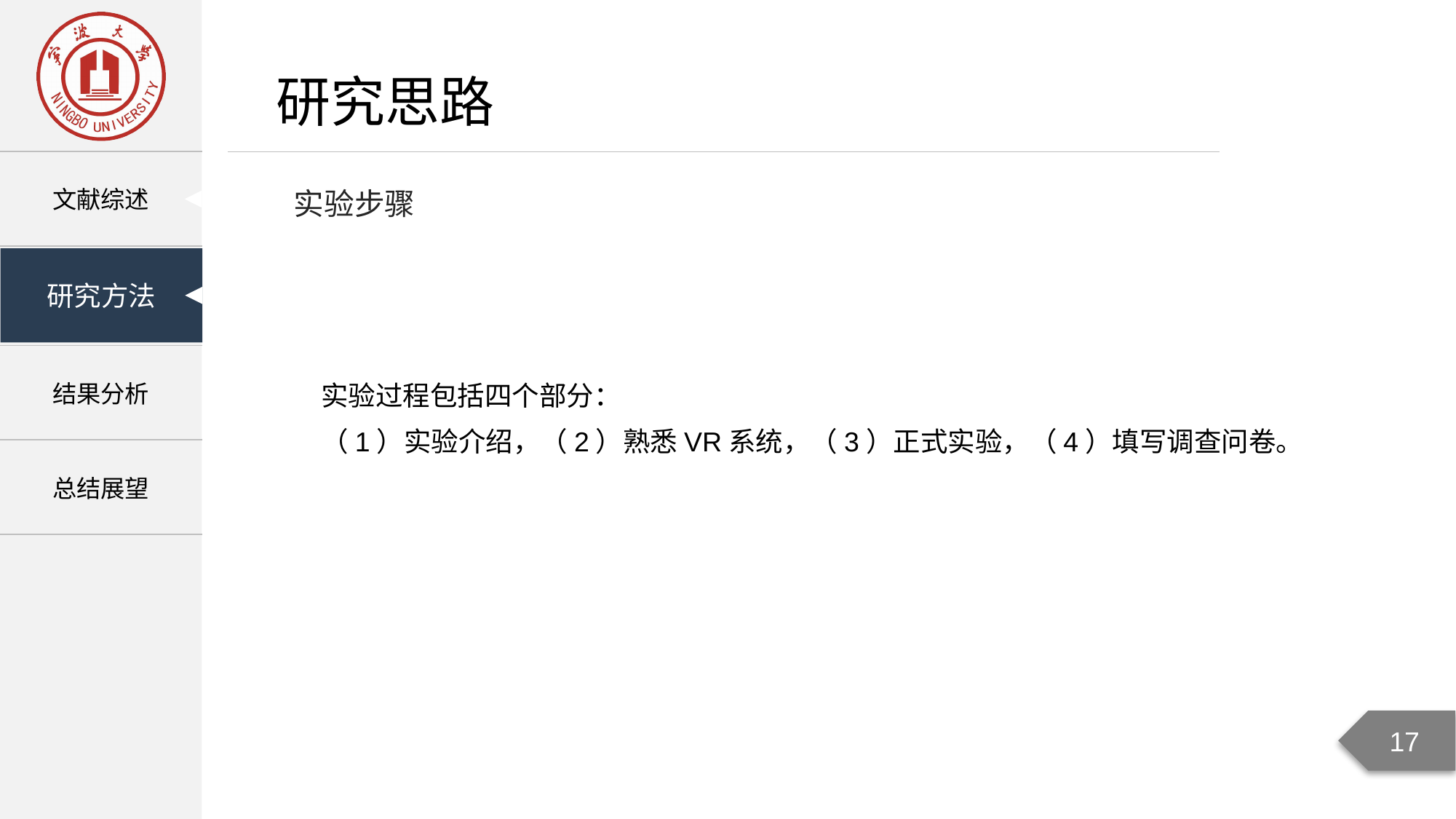

研究思路
实验步骤
实验过程包括四个部分：
（1）实验介绍，（2）熟悉VR系统，（3）正式实验，（4）填写调查问卷。